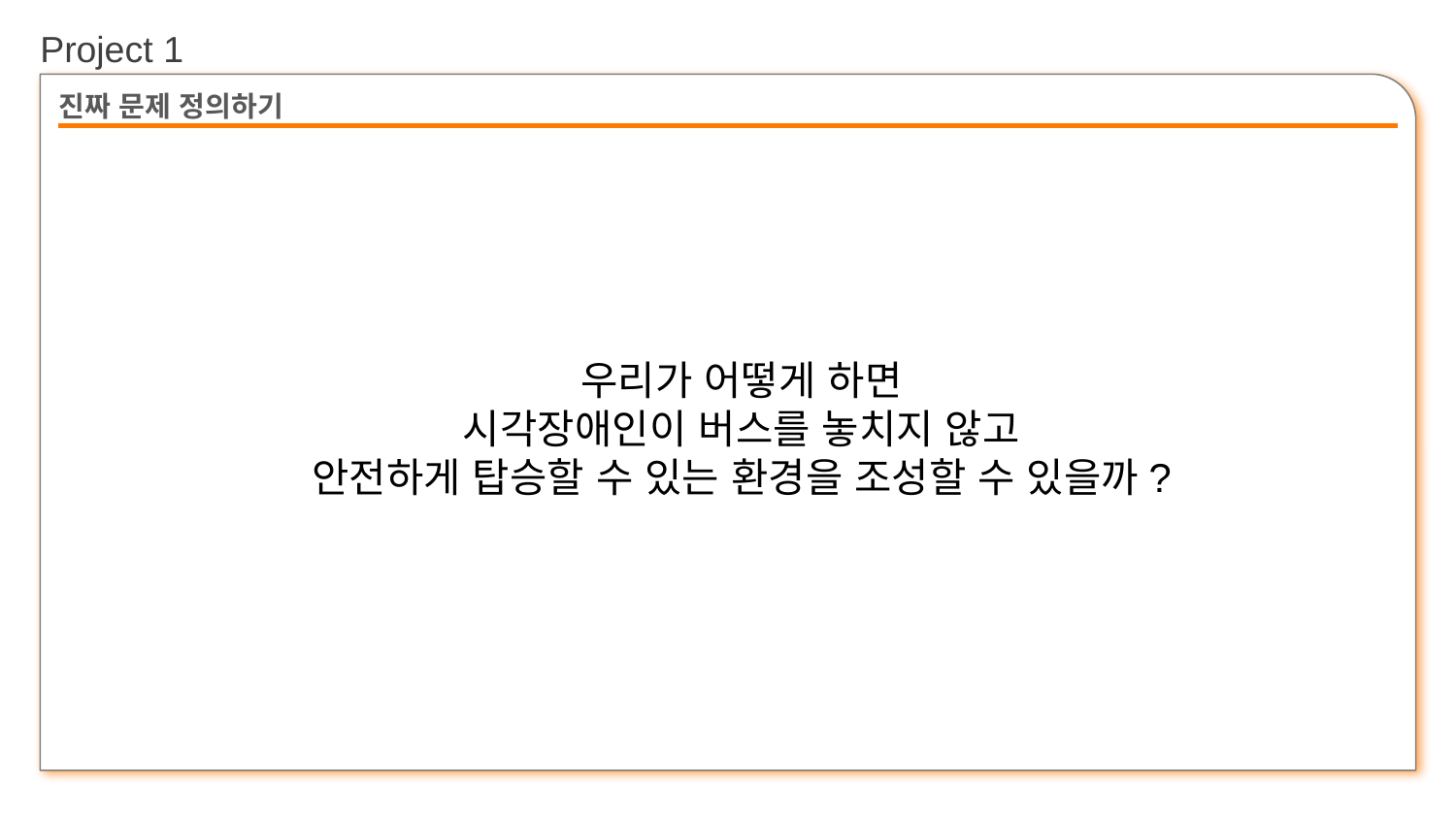

Project 1
# 진짜 문제 정의하기

우리가 어떻게 하면
시각장애인이 버스를 놓치지 않고
안전하게 탑승할 수 있는 환경을 조성할 수 있을까?